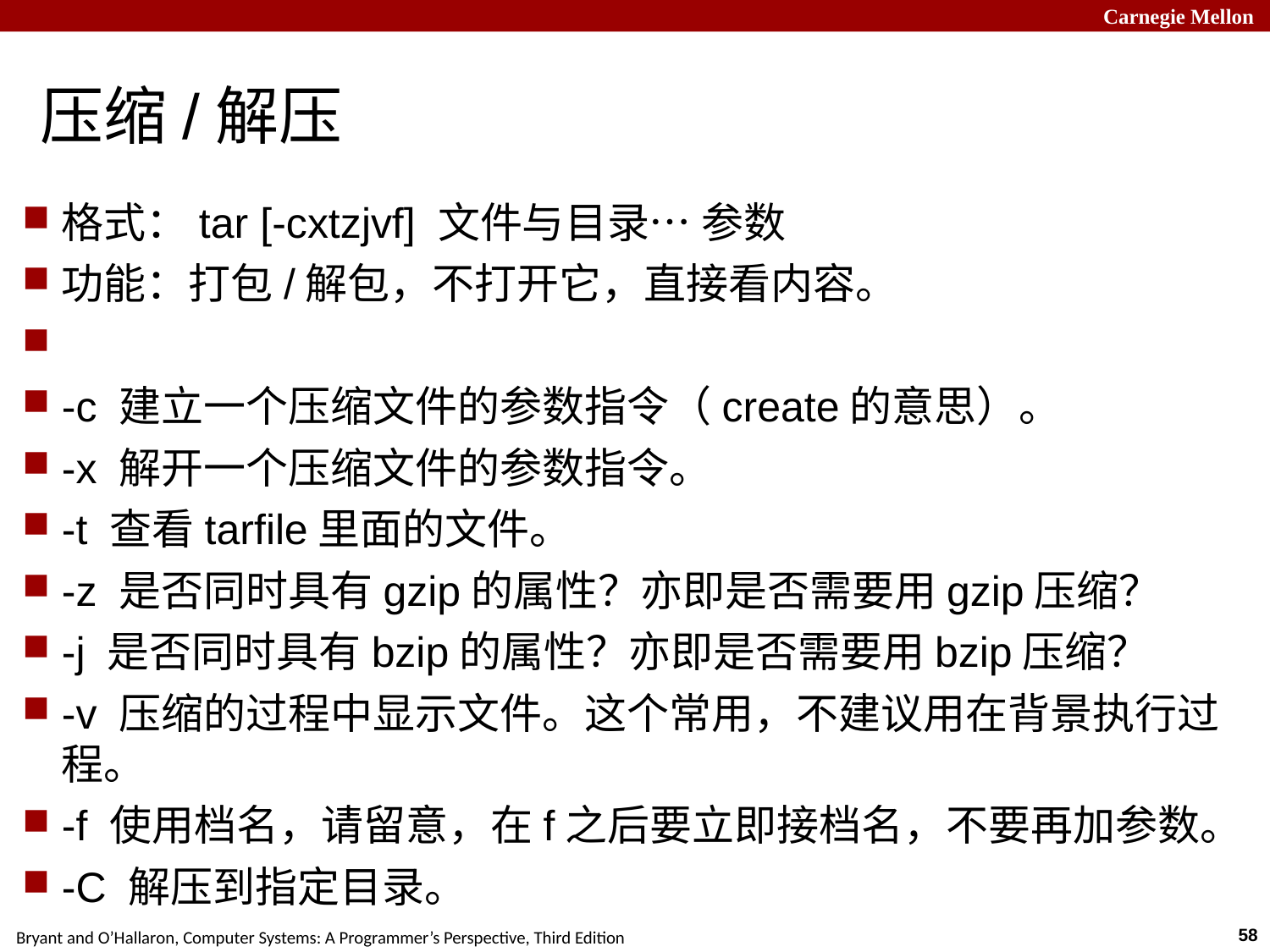

压缩/解压
格式：tar [-cxtzjvf] 文件与目录… 参数
功能：打包/解包，不打开它，直接看内容。

-c 建立一个压缩文件的参数指令（create的意思）。
-x 解开一个压缩文件的参数指令。
-t 查看tarfile里面的文件。
-z 是否同时具有gzip的属性？亦即是否需要用gzip压缩？
-j 是否同时具有bzip的属性？亦即是否需要用bzip压缩？
-v 压缩的过程中显示文件。这个常用，不建议用在背景执行过程。
-f 使用档名，请留意，在f之后要立即接档名，不要再加参数。
-C 解压到指定目录。